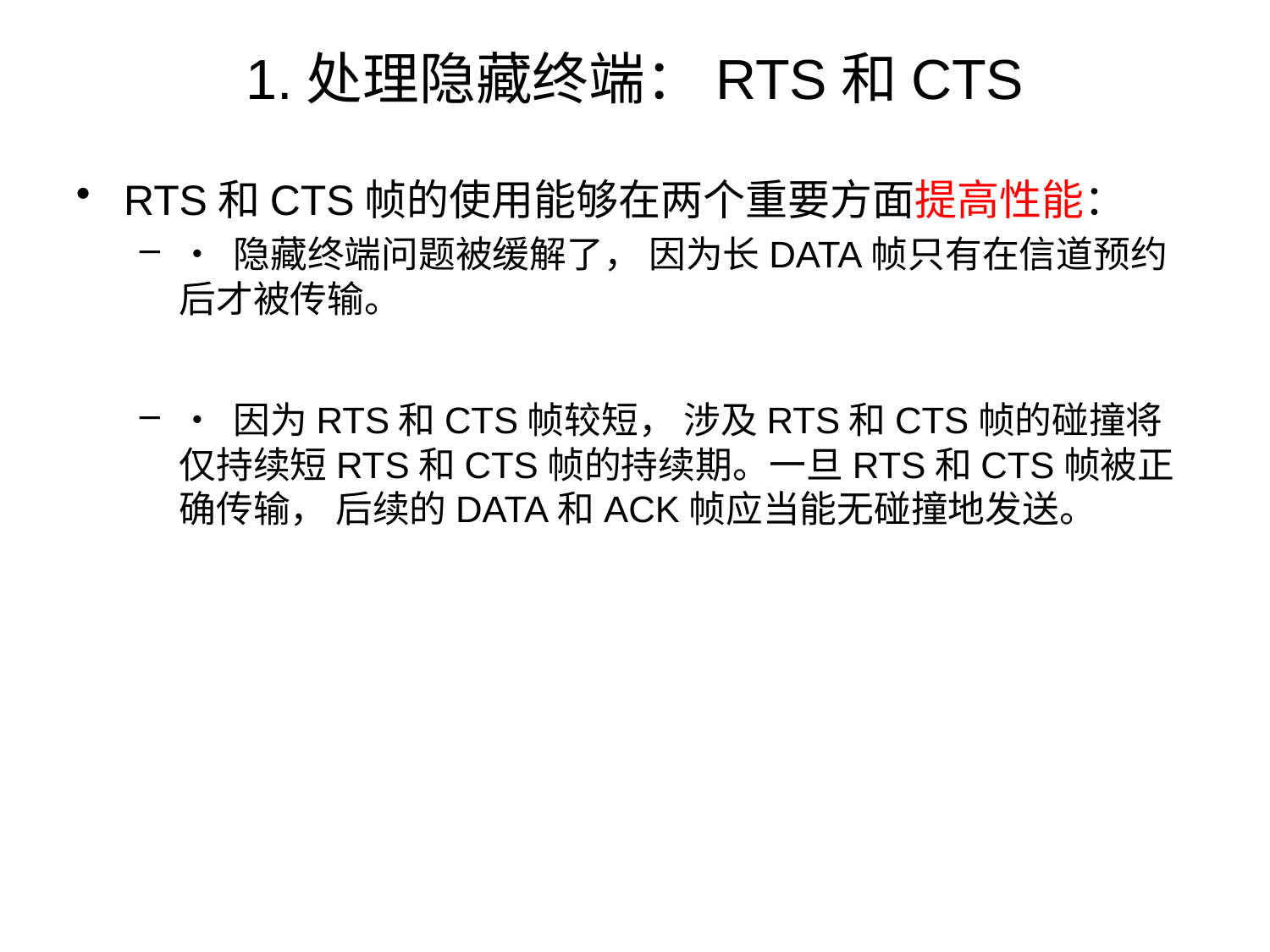

# 1.处理隐藏终端：RTS和CTS
RTS和CTS帧的使用能够在两个重要方面提高性能：
• 隐藏终端问题被缓解了， 因为长DATA帧只有在信道预约后才被传输。

• 因为RTS和CTS帧较短， 涉及RTS和CTS帧的碰撞将仅持续短RTS和CTS帧的持续期。一旦RTS和CTS帧被正确传输， 后续的DATA和ACK帧应当能无碰撞地发送。